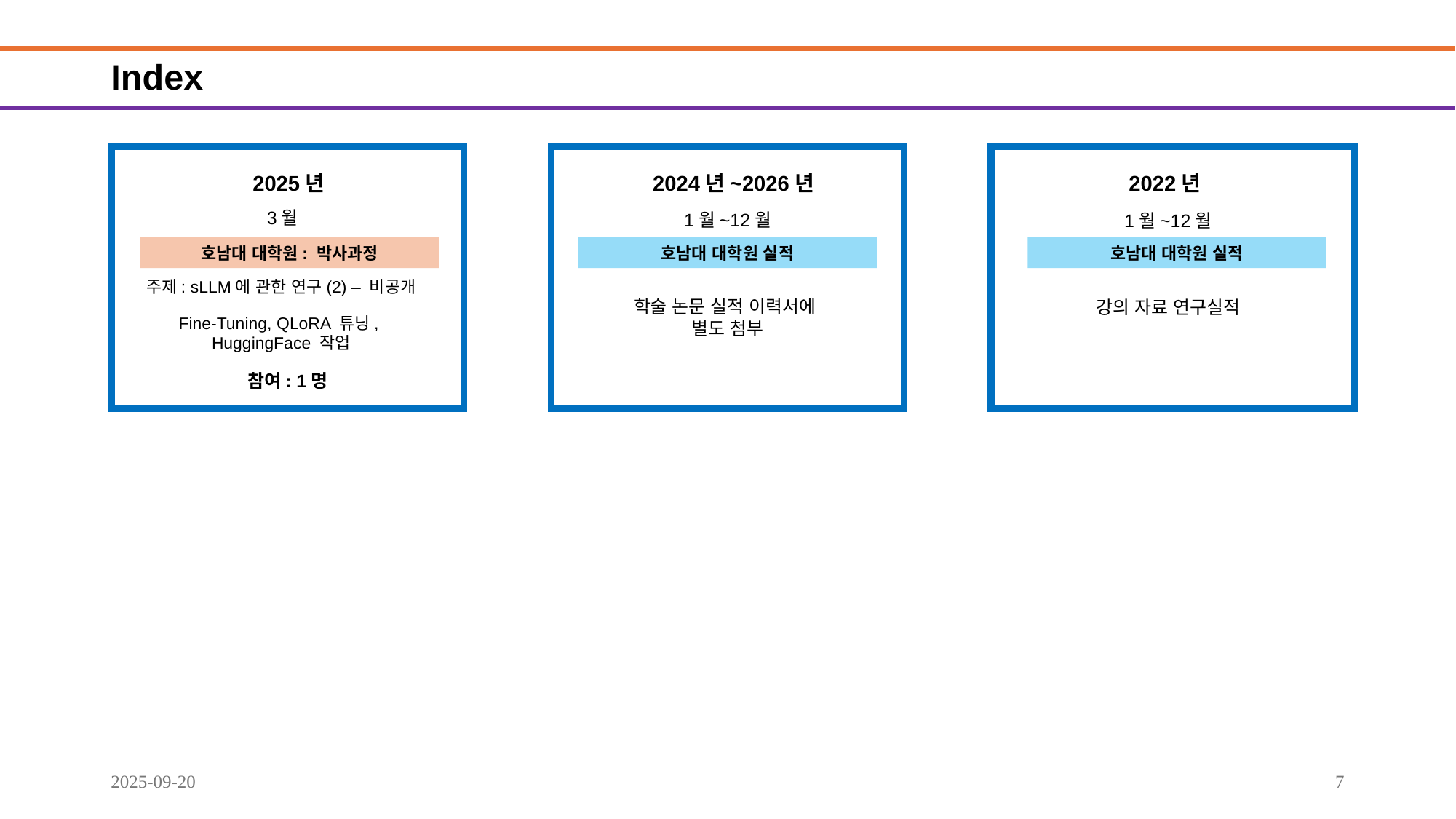

# Index

2022년
2025년
2024년~2026년
3월
1월~12월
1월~12월
호남대 대학원: 박사과정
호남대 대학원 실적
호남대 대학원 실적
주제: sLLM에 관한 연구(2) – 비공개
학술 논문 실적 이력서에
별도 첨부
강의 자료 연구실적
Fine-Tuning, QLoRA 튜닝,
HuggingFace 작업
참여: 1명
2025-09-20
7